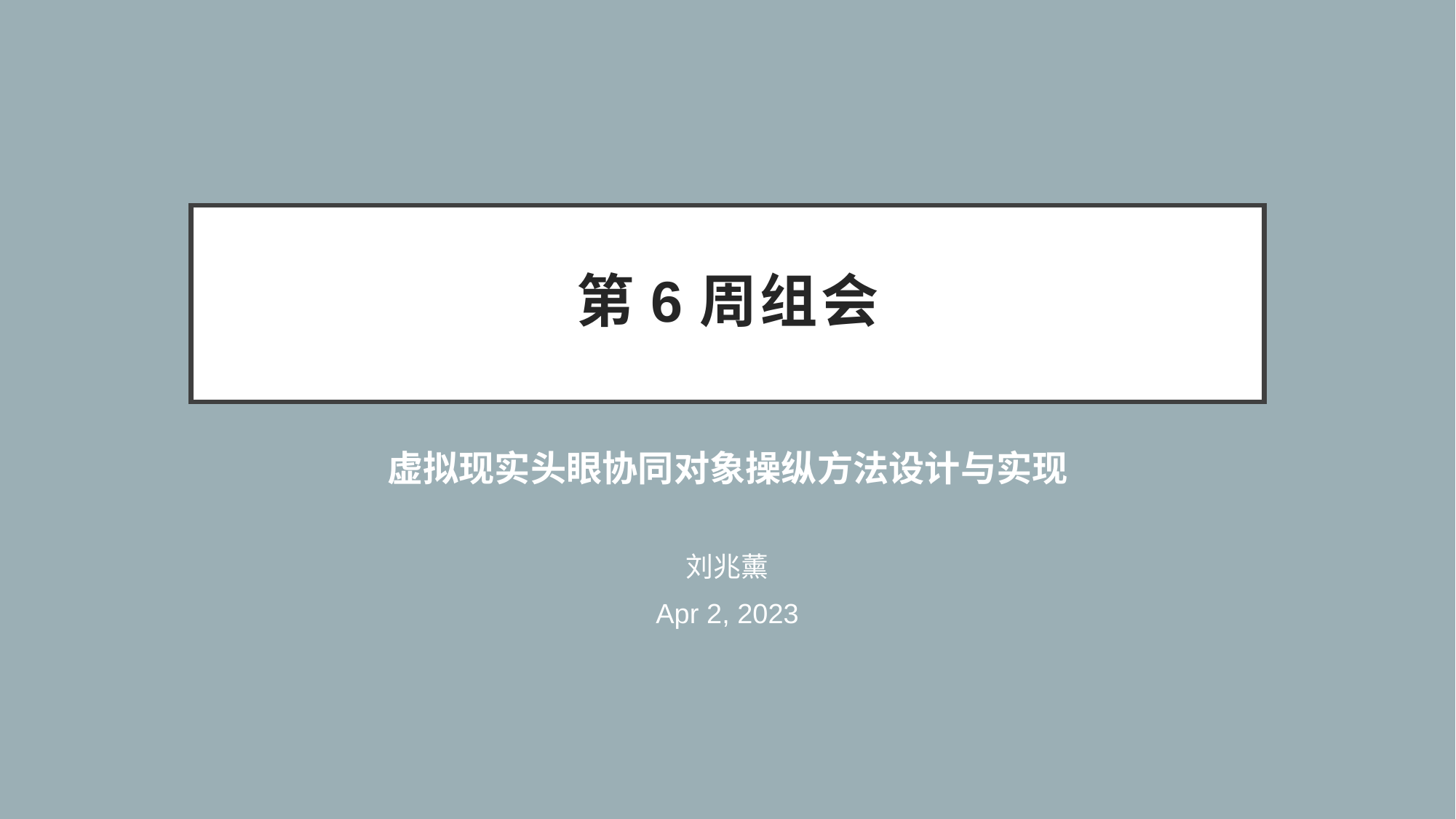

# 第6周组会
虚拟现实头眼协同对象操纵方法设计与实现

刘兆薰
Apr 2, 2023